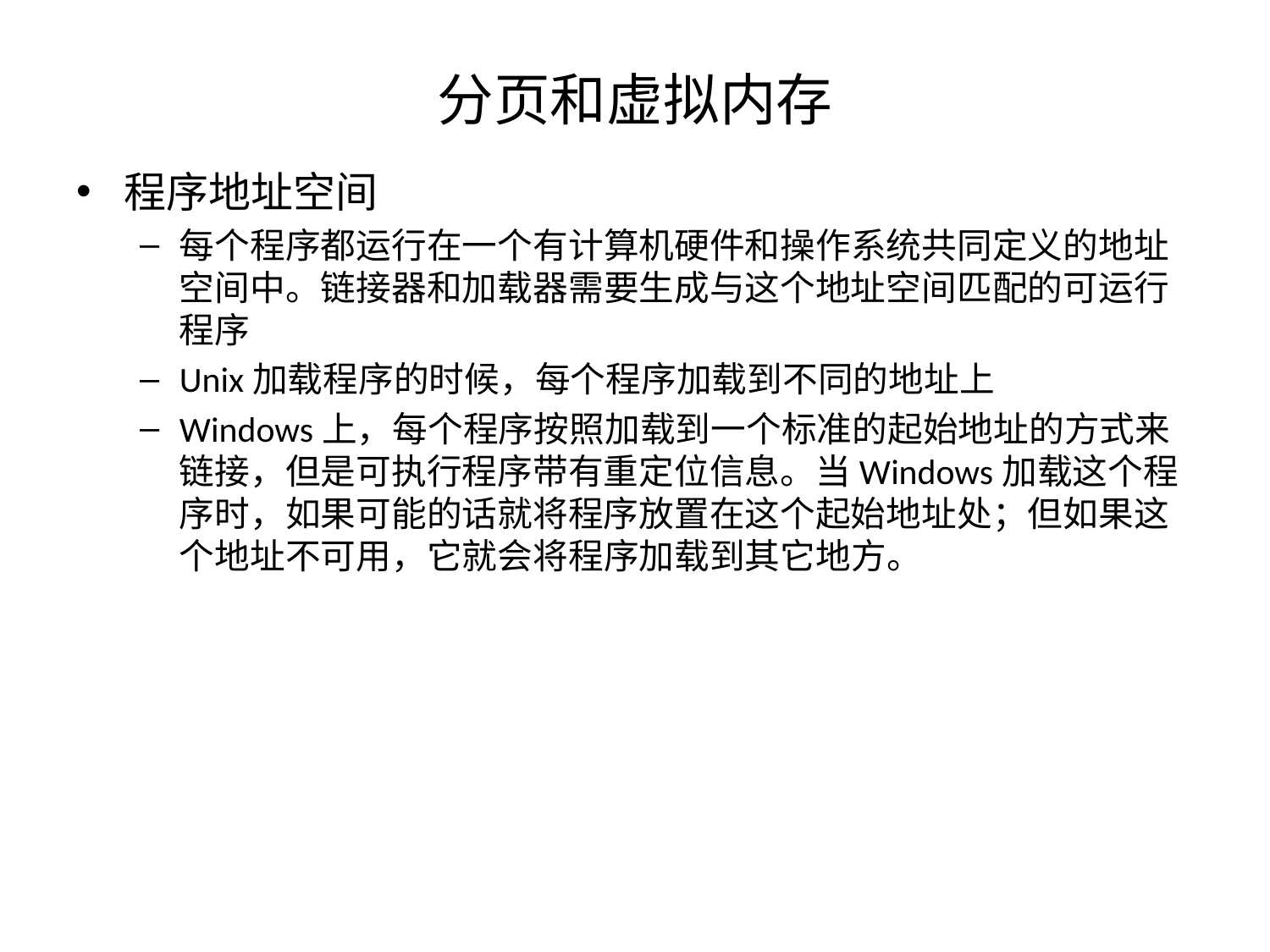

# 分页和虚拟内存
程序地址空间
每个程序都运行在一个有计算机硬件和操作系统共同定义的地址空间中。链接器和加载器需要生成与这个地址空间匹配的可运行程序
Unix加载程序的时候，每个程序加载到不同的地址上
Windows上，每个程序按照加载到一个标准的起始地址的方式来链接，但是可执行程序带有重定位信息。当Windows加载这个程序时，如果可能的话就将程序放置在这个起始地址处；但如果这个地址不可用，它就会将程序加载到其它地方。